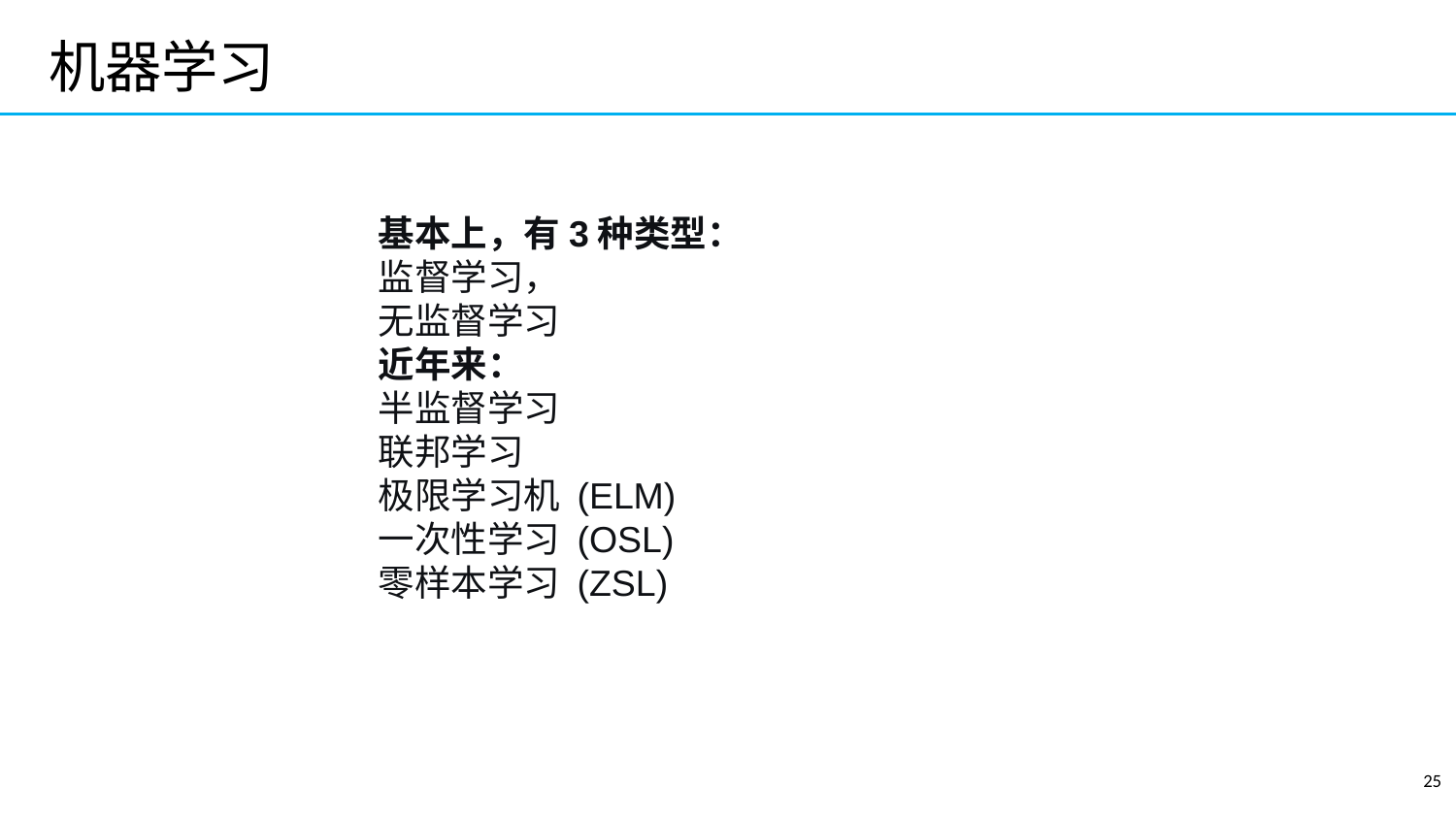

# 机器学习
基本上，有3种类型：
监督学习，
无监督学习
近年来：
半监督学习
联邦学习
极限学习机 (ELM)
一次性学习 (OSL)
零样本学习 (ZSL)
25